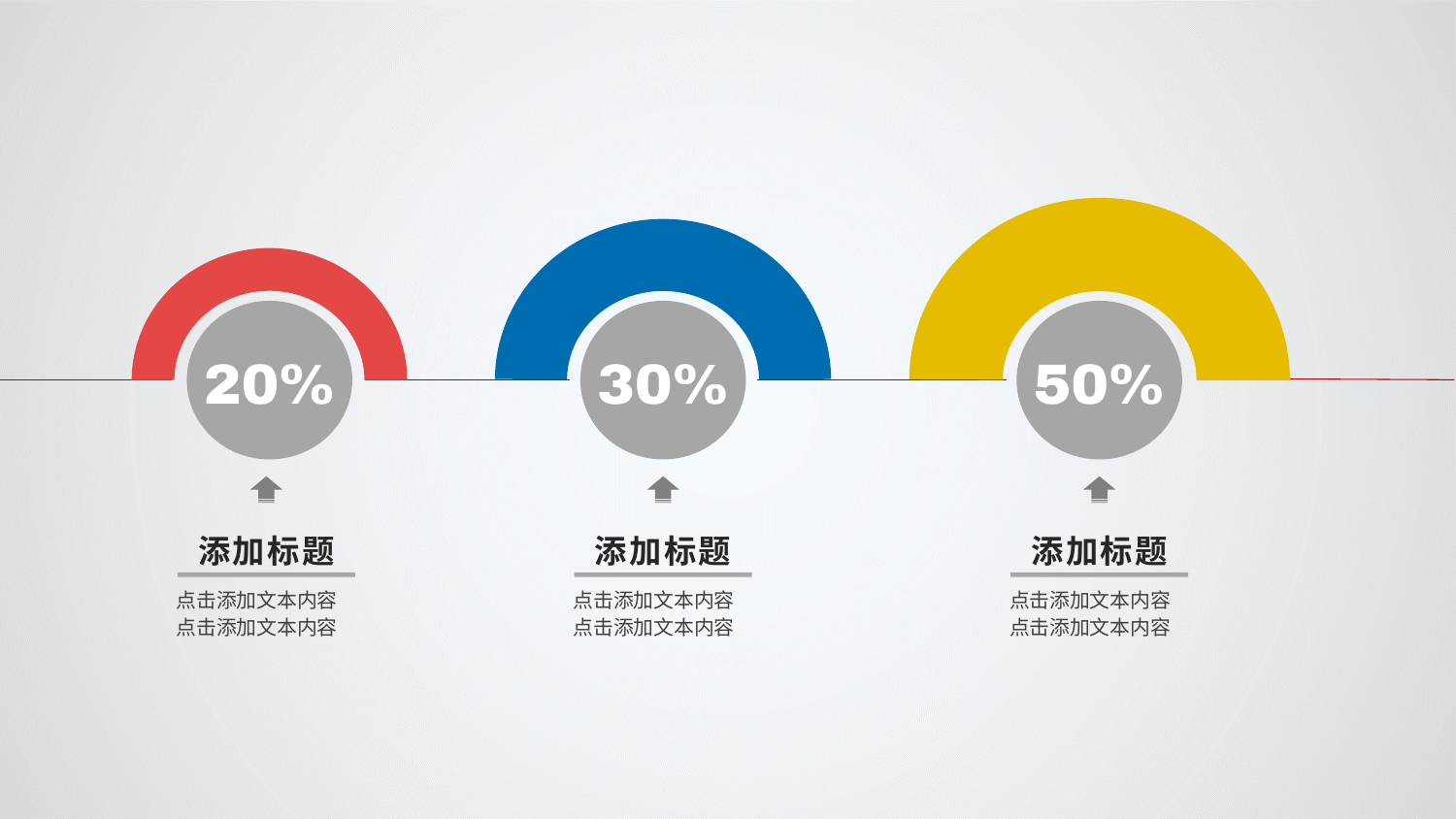

20%

30%

50%

添加标题

点击添加文本内容
点击添加文本内容

添加标题

点击添加文本内容
点击添加文本内容

添加标题

点击添加文本内容
点击添加文本内容